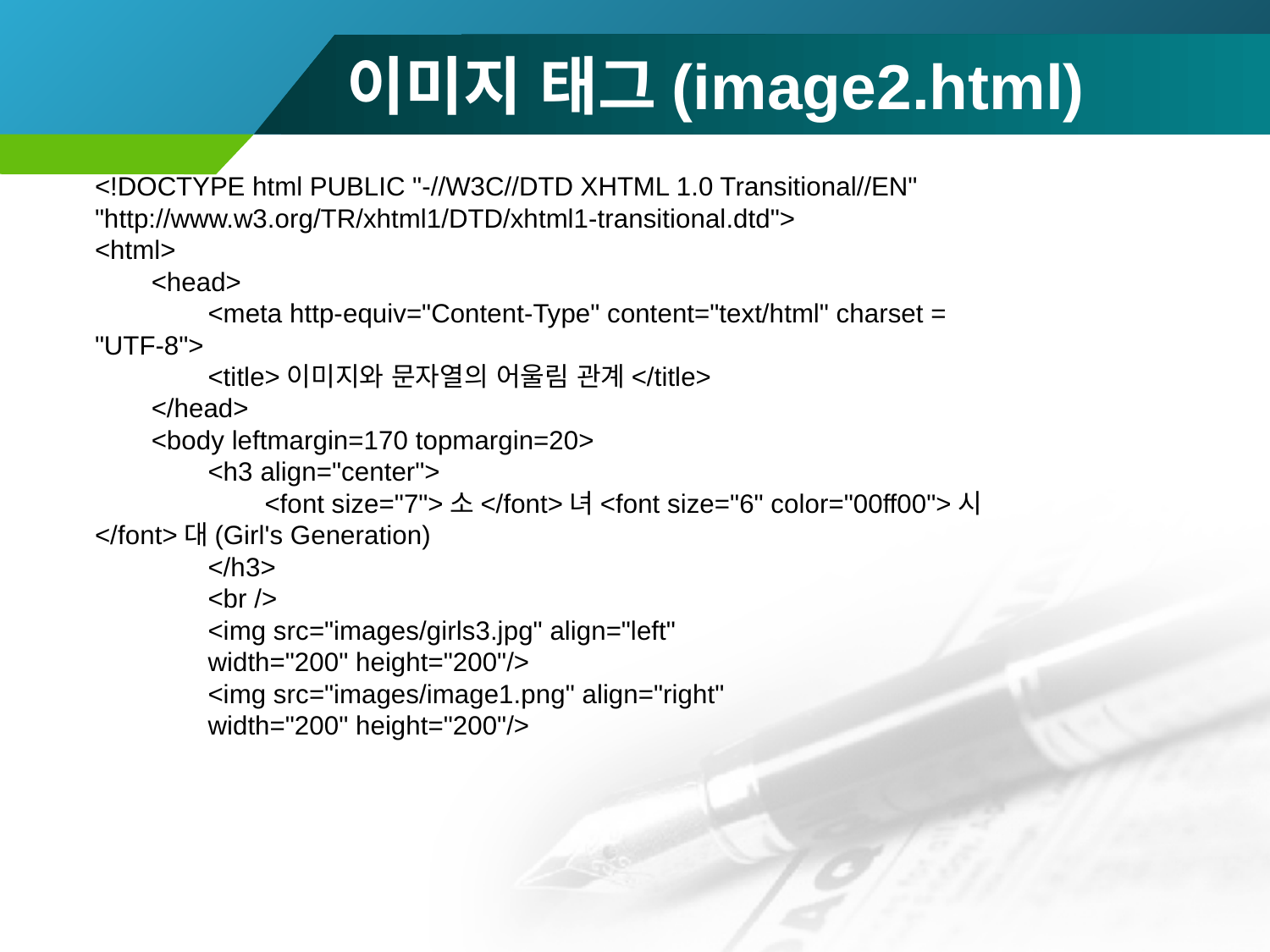

이미지 태그(image2.html)
<!DOCTYPE html PUBLIC "-//W3C//DTD XHTML 1.0 Transitional//EN" "http://www.w3.org/TR/xhtml1/DTD/xhtml1-transitional.dtd">
<html>
	<head>
		<meta http-equiv="Content-Type" content="text/html" charset = "UTF-8">
		<title>이미지와 문자열의 어울림 관계</title>
	</head>
	<body leftmargin=170 topmargin=20>
		<h3 align="center">
			<font size="7">소</font>녀<font size="6" color="00ff00">시</font>대(Girl's Generation)
		</h3>
		<br />
		<img src="images/girls3.jpg" align="left"
		width="200" height="200"/>
		<img src="images/image1.png" align="right"
		width="200" height="200"/>